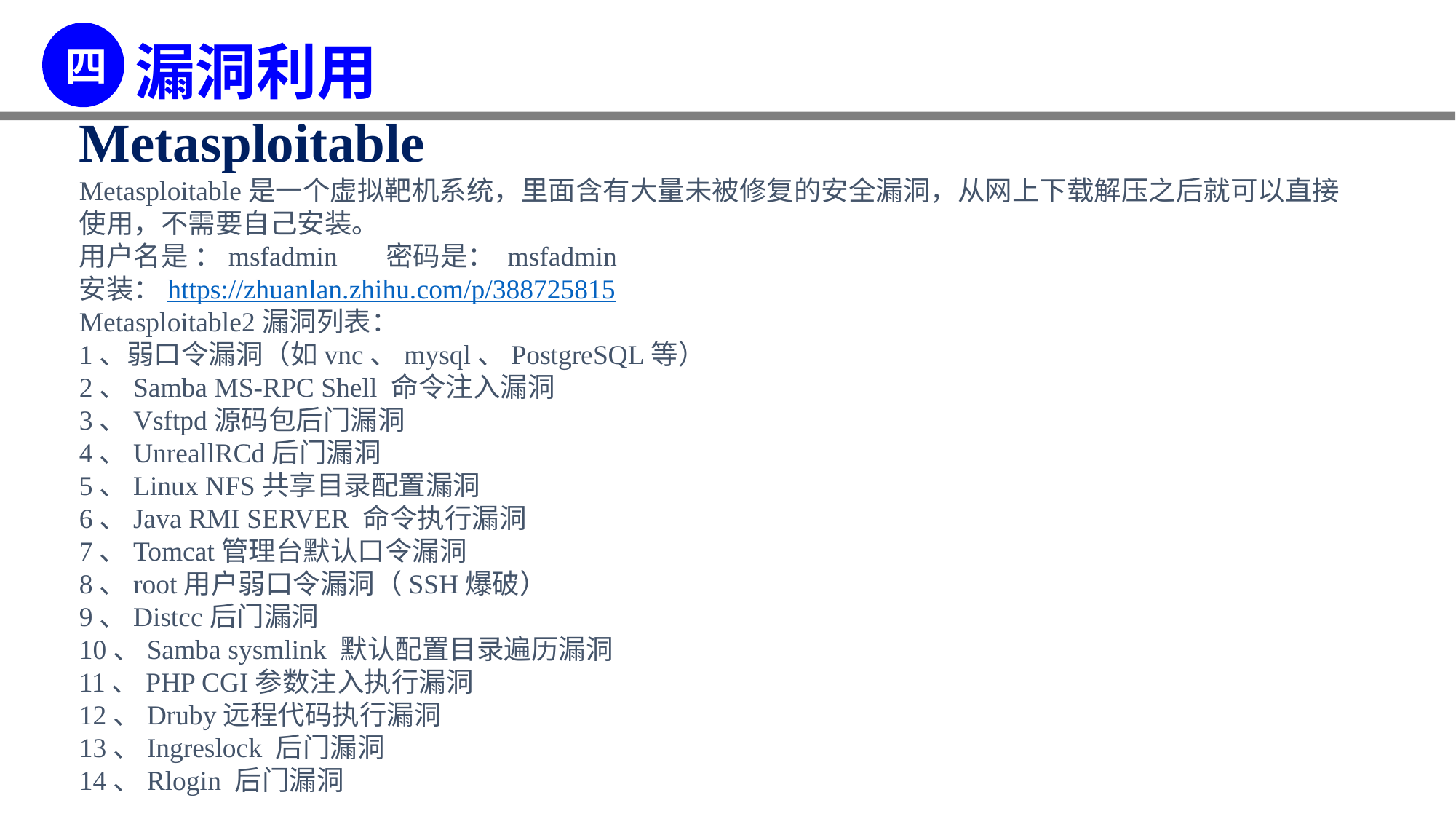

Metasploitable
Metasploitable是一个虚拟靶机系统，里面含有大量未被修复的安全漏洞，从网上下载解压之后就可以直接使用，不需要自己安装。
用户名是 ：msfadmin      密码是： msfadmin
安装：https://zhuanlan.zhihu.com/p/388725815
Metasploitable2漏洞列表：
1、弱口令漏洞（如vnc、mysql、PostgreSQL等）
2、Samba MS-RPC Shell 命令注入漏洞
3、Vsftpd源码包后门漏洞
4、UnreallRCd后门漏洞
5、Linux NFS共享目录配置漏洞
6、Java RMI SERVER 命令执行漏洞
7、Tomcat管理台默认口令漏洞
8、root用户弱口令漏洞（SSH爆破）
9、Distcc后门漏洞
10、Samba sysmlink 默认配置目录遍历漏洞
11、PHP CGI参数注入执行漏洞
12、Druby远程代码执行漏洞
13、Ingreslock 后门漏洞
14、Rlogin 后门漏洞